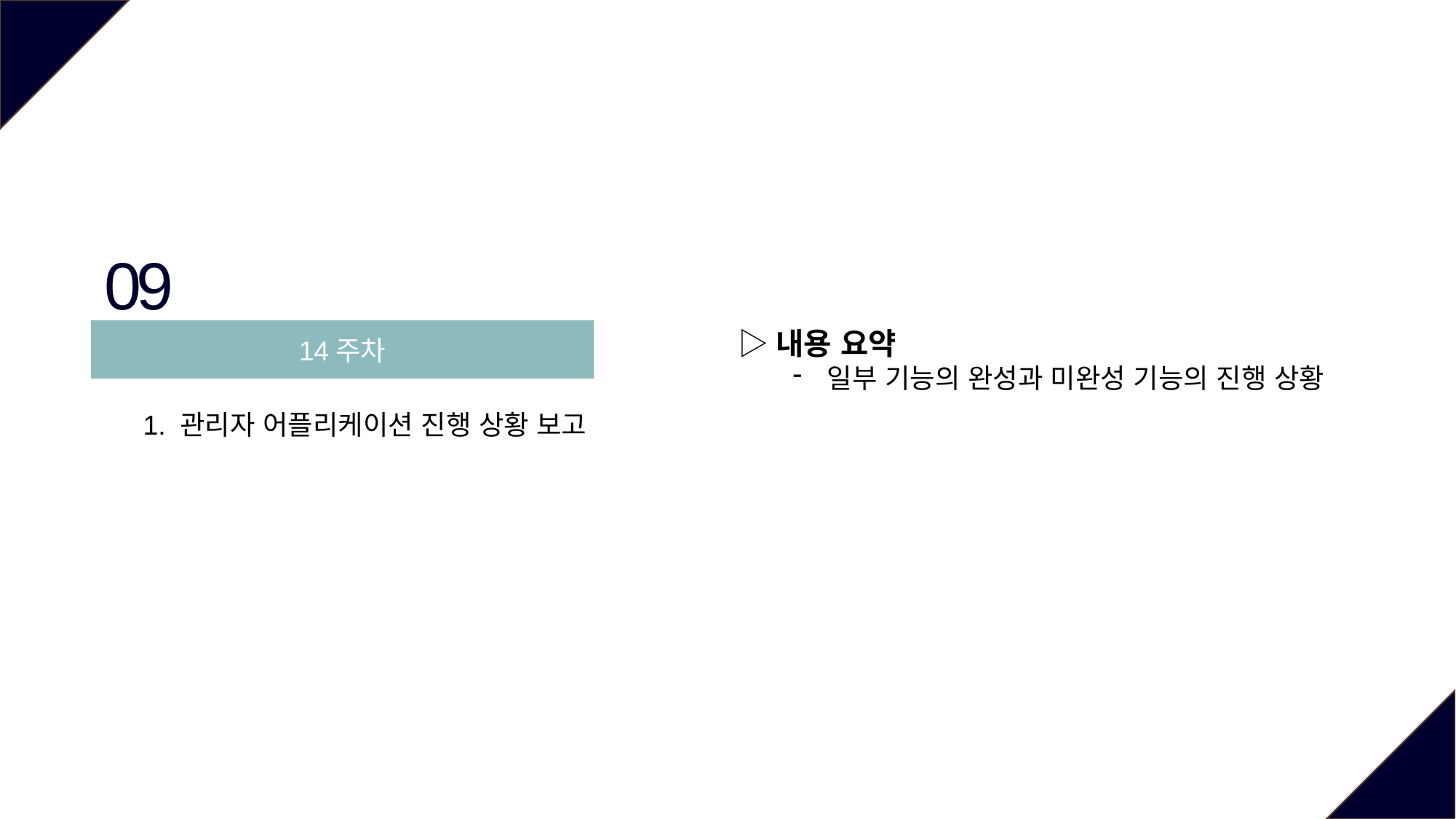

09
▷내용 요약
일부 기능의 완성과 미완성 기능의 진행 상황
14주차
1. 관리자 어플리케이션 진행 상황 보고